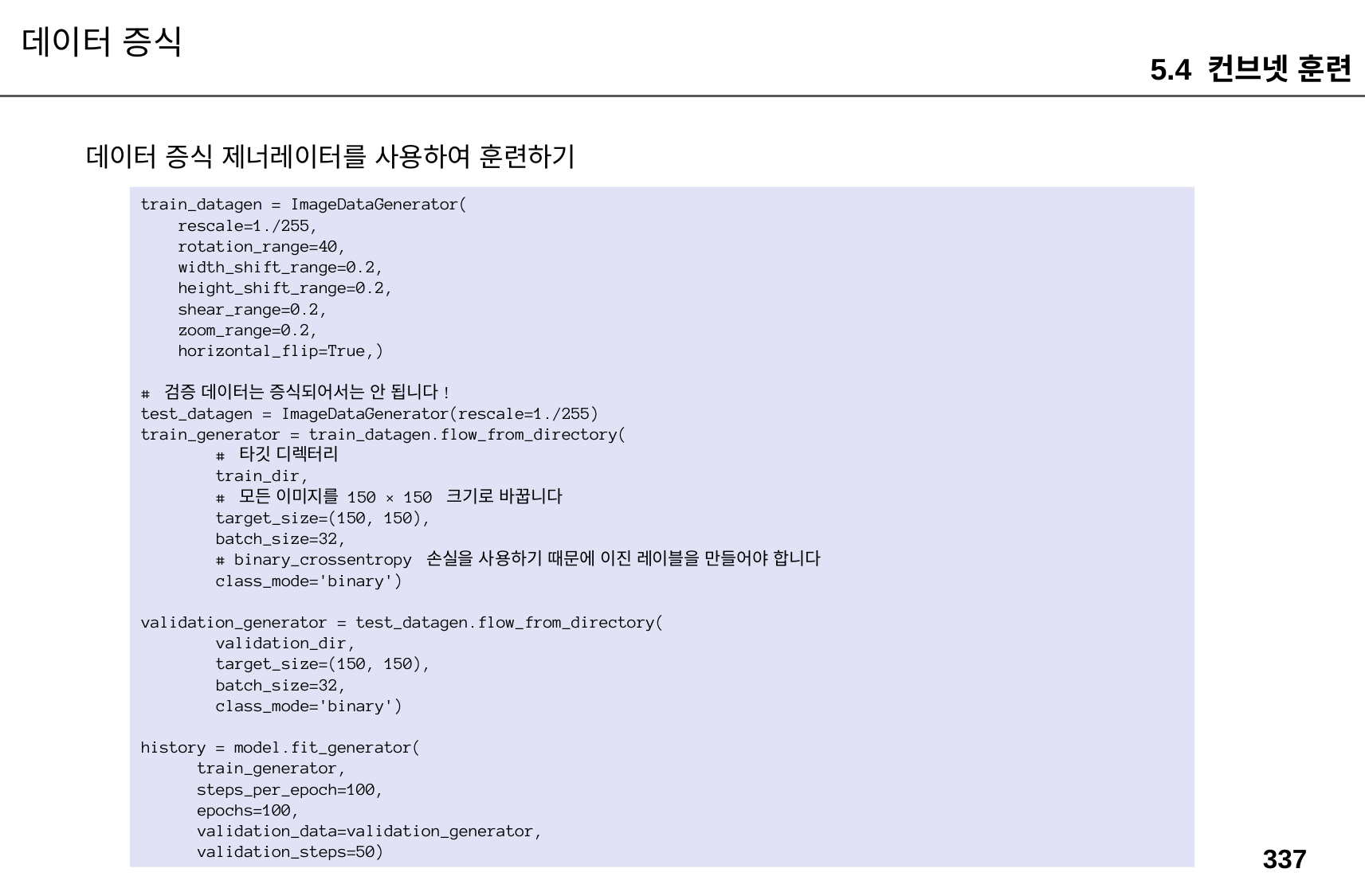

데이터 증식
5.4 컨브넷 훈련
데이터 증식 제너레이터를 사용하여 훈련하기
train_datagen = ImageDataGenerator(
    rescale=1./255,
    rotation_range=40,
    width_shift_range=0.2,
    height_shift_range=0.2,
    shear_range=0.2,
    zoom_range=0.2,
    horizontal_flip=True,)

# 검증 데이터는 증식되어서는 안 됩니다!
test_datagen = ImageDataGenerator(rescale=1./255)
train_generator = train_datagen.flow_from_directory(
        # 타깃 디렉터리
        train_dir,
        # 모든 이미지를 150 × 150 크기로 바꿉니다
        target_size=(150, 150),
        batch_size=32,
        # binary_crossentropy 손실을 사용하기 때문에 이진 레이블을 만들어야 합니다
        class_mode='binary')

validation_generator = test_datagen.flow_from_directory(
        validation_dir,
        target_size=(150, 150),
        batch_size=32,
        class_mode='binary')

history = model.fit_generator(
      train_generator,
      steps_per_epoch=100,
      epochs=100,
      validation_data=validation_generator,
      validation_steps=50)